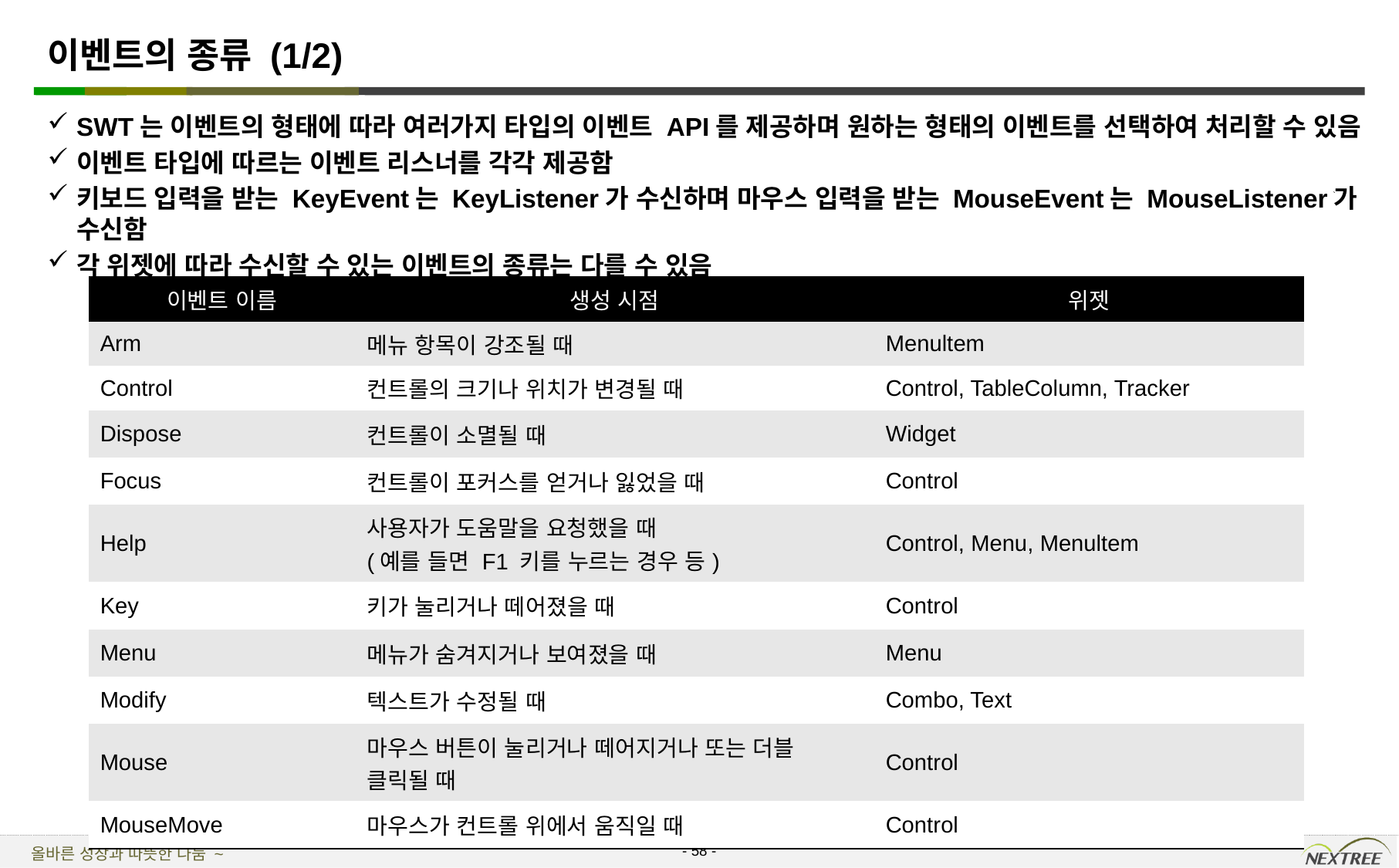

# 이벤트의 종류 (1/2)
SWT는 이벤트의 형태에 따라 여러가지 타입의 이벤트 API를 제공하며 원하는 형태의 이벤트를 선택하여 처리할 수 있음
이벤트 타입에 따르는 이벤트 리스너를 각각 제공함
키보드 입력을 받는 KeyEvent는 KeyListener가 수신하며 마우스 입력을 받는 MouseEvent는 MouseListener가 수신함
각 위젯에 따라 수신할 수 있는 이벤트의 종류는 다를 수 있음
| 이벤트 이름 | 생성 시점 | 위젯 |
| --- | --- | --- |
| Arm | 메뉴 항목이 강조될 때 | Menultem |
| Control | 컨트롤의 크기나 위치가 변경될 때 | Control, TableColumn, Tracker |
| Dispose | 컨트롤이 소멸될 때 | Widget |
| Focus | 컨트롤이 포커스를 얻거나 잃었을 때 | Control |
| Help | 사용자가 도움말을 요청했을 때 (예를 들면 F1 키를 누르는 경우 등) | Control, Menu, Menultem |
| Key | 키가 눌리거나 떼어졌을 때 | Control |
| Menu | 메뉴가 숨겨지거나 보여졌을 때 | Menu |
| Modify | 텍스트가 수정될 때 | Combo, Text |
| Mouse | 마우스 버튼이 눌리거나 떼어지거나 또는 더블 클릭될 때 | Control |
| MouseMove | 마우스가 컨트롤 위에서 움직일 때 | Control |